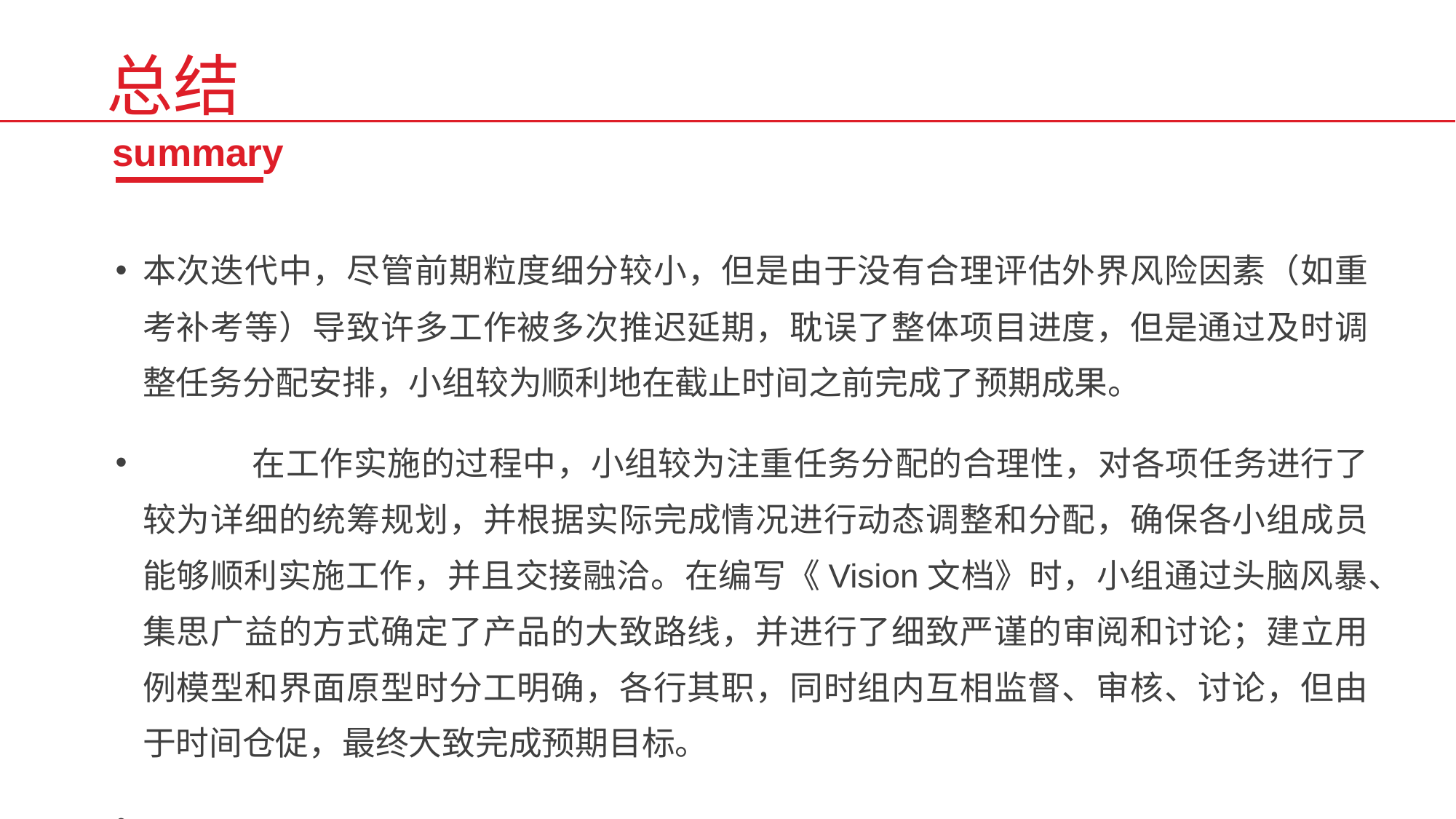

总结
summary
本次迭代中，尽管前期粒度细分较小，但是由于没有合理评估外界风险因素（如重考补考等）导致许多工作被多次推迟延期，耽误了整体项目进度，但是通过及时调整任务分配安排，小组较为顺利地在截止时间之前完成了预期成果。
	在工作实施的过程中，小组较为注重任务分配的合理性，对各项任务进行了较为详细的统筹规划，并根据实际完成情况进行动态调整和分配，确保各小组成员能够顺利实施工作，并且交接融洽。在编写《Vision文档》时，小组通过头脑风暴、集思广益的方式确定了产品的大致路线，并进行了细致严谨的审阅和讨论；建立用例模型和界面原型时分工明确，各行其职，同时组内互相监督、审核、讨论，但由于时间仓促，最终大致完成预期目标。
。